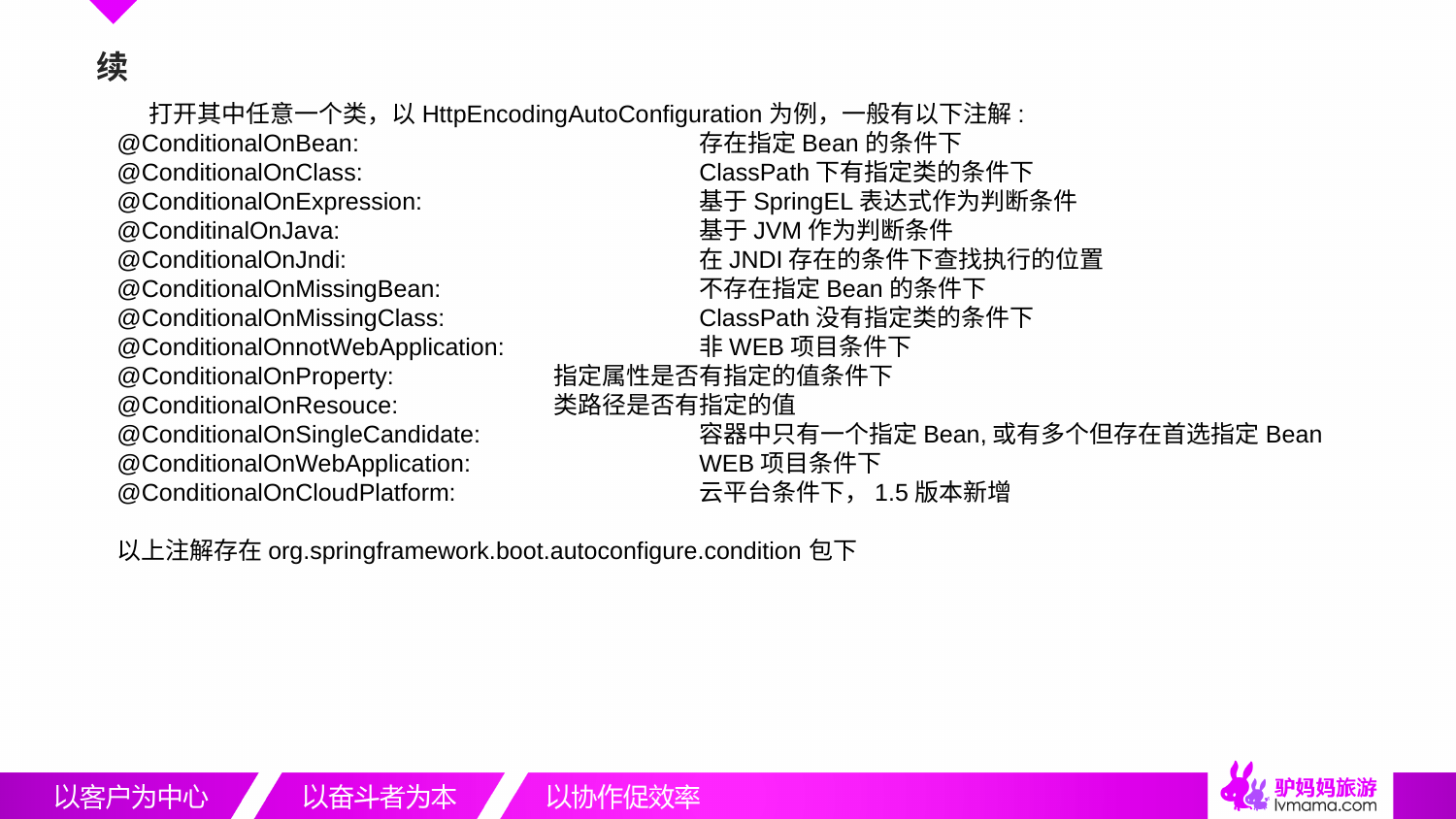

# 续
     打开其中任意一个类，以HttpEncodingAutoConfiguration为例，一般有以下注解:
@ConditionalOnBean:			存在指定Bean的条件下
@ConditionalOnClass:			ClassPath下有指定类的条件下
@ConditionalOnExpression:		基于SpringEL表达式作为判断条件
@ConditinalOnJava:			基于JVM作为判断条件
@ConditionalOnJndi:			在JNDI存在的条件下查找执行的位置
@ConditionalOnMissingBean:		不存在指定Bean的条件下
@ConditionalOnMissingClass:		ClassPath没有指定类的条件下
@ConditionalOnnotWebApplication:		非WEB项目条件下
@ConditionalOnProperty:		指定属性是否有指定的值条件下
@ConditionalOnResouce:		类路径是否有指定的值
@ConditionalOnSingleCandidate:		容器中只有一个指定Bean,或有多个但存在首选指定Bean
@ConditionalOnWebApplication:		WEB项目条件下
@ConditionalOnCloudPlatform:		云平台条件下，1.5版本新增

以上注解存在org.springframework.boot.autoconfigure.condition包下